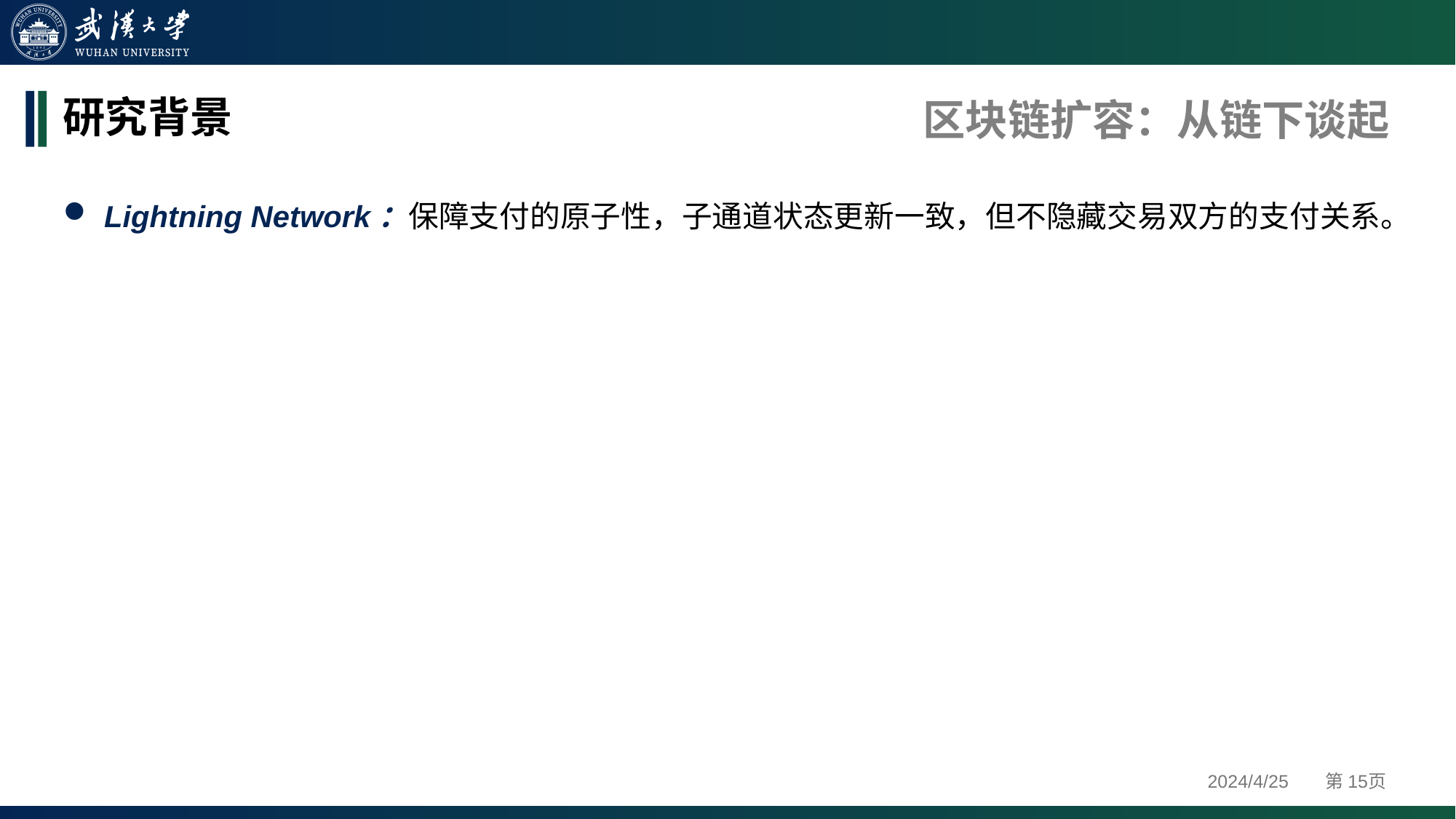

区块链扩容：从链下谈起
# 研究背景
Lightning Network：保障支付的原子性，子通道状态更新一致，但不隐藏交易双方的支付关系。

2024/4/25
第15页